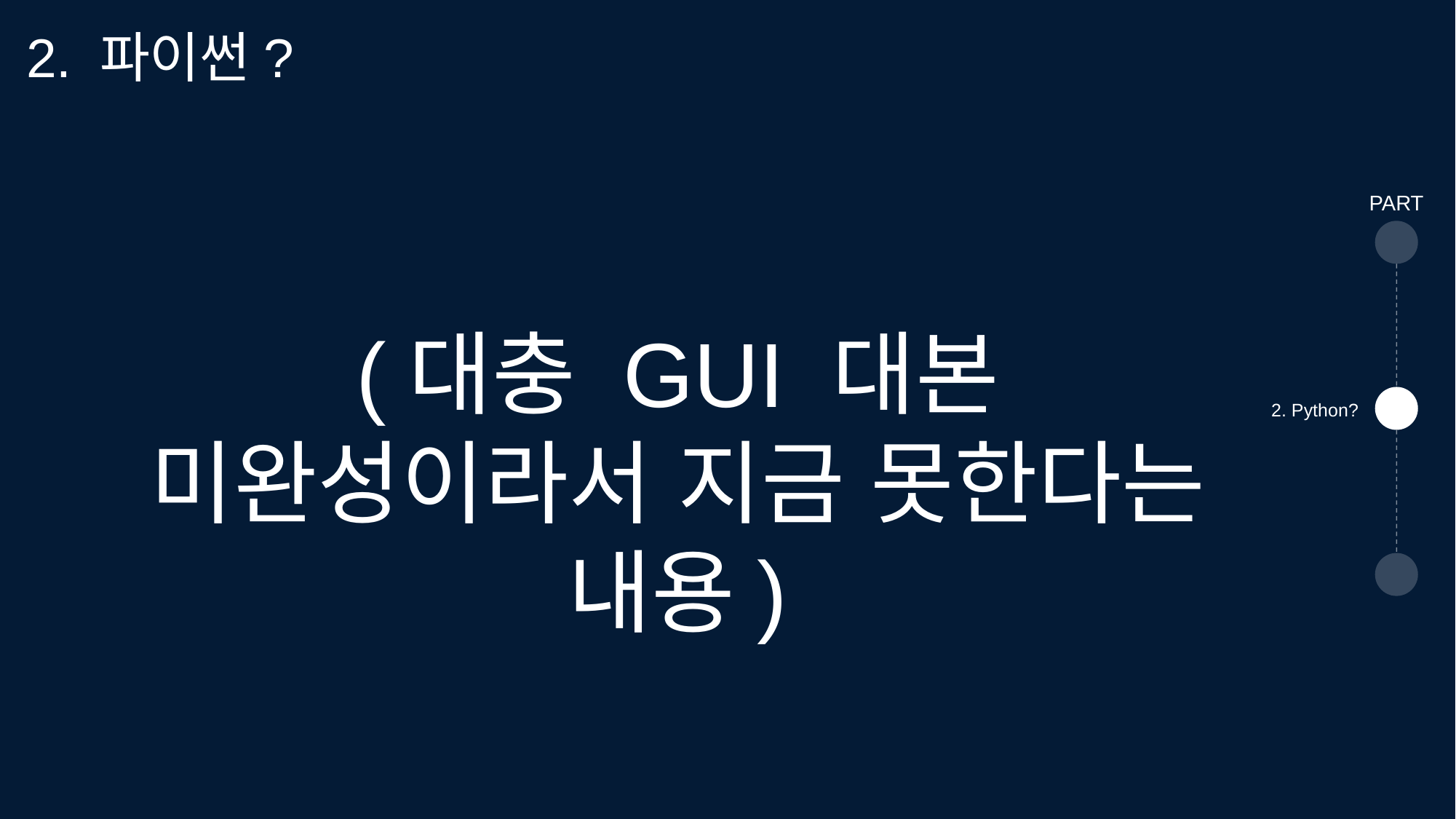

2. 파이썬?
PART

(대충 GUI 대본 미완성이라서 지금 못한다는 내용)

2. Python?